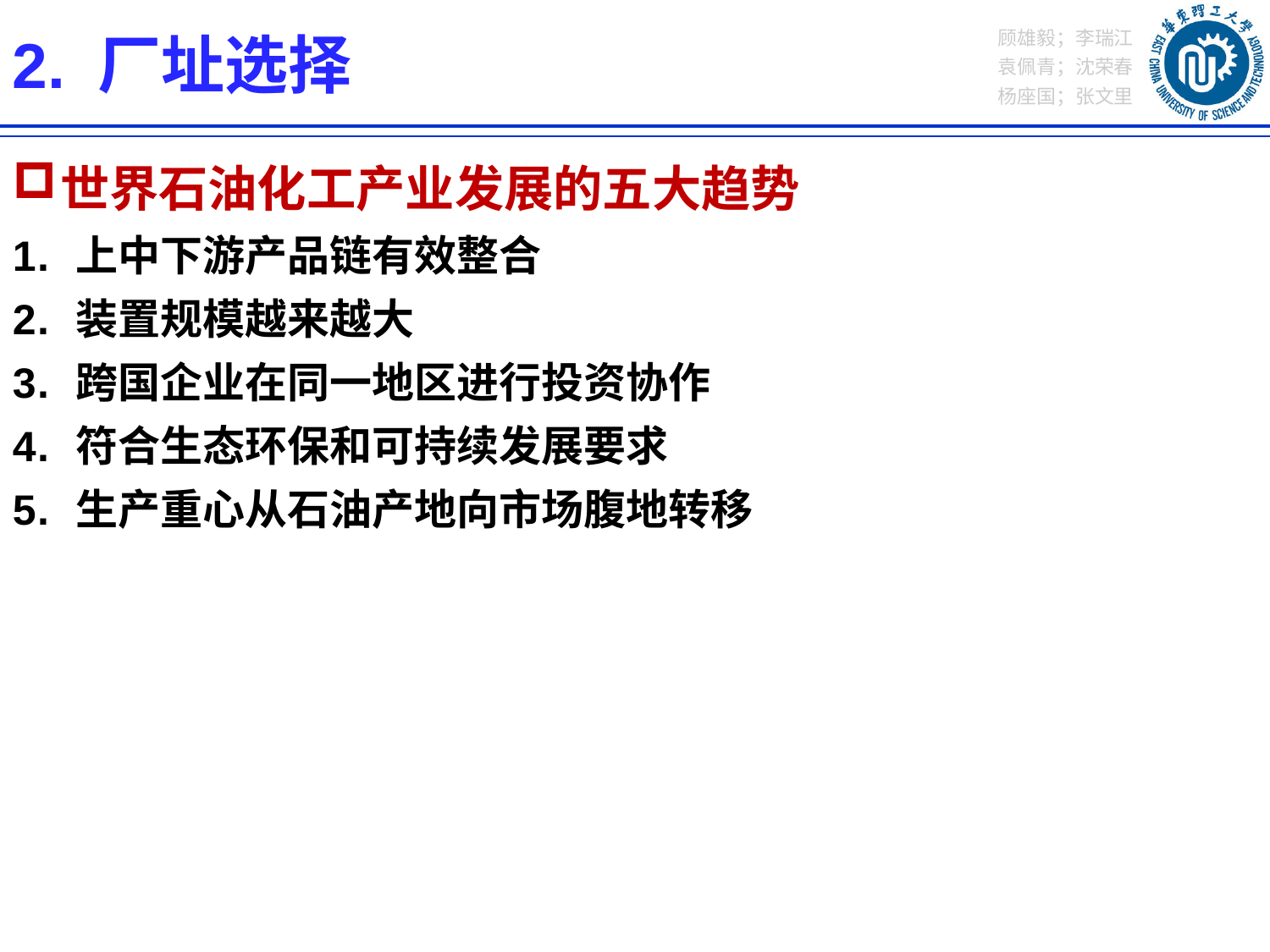

2. 厂址选择
世界石油化工产业发展的五大趋势
上中下游产品链有效整合
装置规模越来越大
跨国企业在同一地区进行投资协作
符合生态环保和可持续发展要求
生产重心从石油产地向市场腹地转移